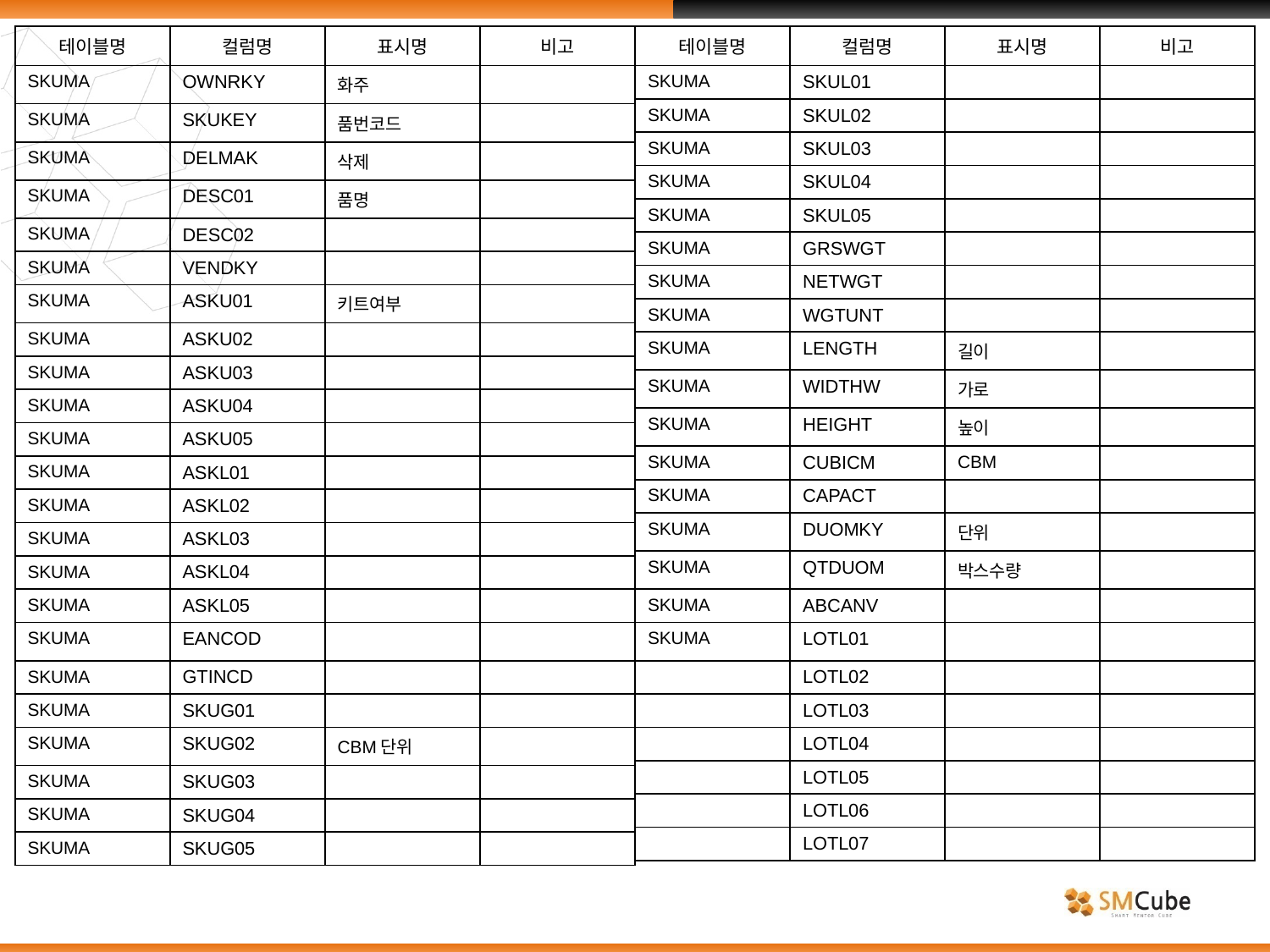

| 테이블명 | 컬럼명 | 표시명 | 비고 |
| --- | --- | --- | --- |
| SKUMA | OWNRKY | 화주 |  |
| SKUMA | SKUKEY | 품번코드 |  |
| SKUMA | DELMAK | 삭제 |  |
| SKUMA | DESC01 | 품명 |  |
| SKUMA | DESC02 |  |  |
| SKUMA | VENDKY |  |  |
| SKUMA | ASKU01 | 키트여부 |  |
| SKUMA | ASKU02 |  |  |
| SKUMA | ASKU03 |  |  |
| SKUMA | ASKU04 |  |  |
| SKUMA | ASKU05 |  |  |
| SKUMA | ASKL01 |  |  |
| SKUMA | ASKL02 |  |  |
| SKUMA | ASKL03 |  |  |
| SKUMA | ASKL04 |  |  |
| SKUMA | ASKL05 |  |  |
| SKUMA | EANCOD |  |  |
| SKUMA | GTINCD |  |  |
| SKUMA | SKUG01 |  |  |
| SKUMA | SKUG02 | CBM단위 |  |
| SKUMA | SKUG03 |  |  |
| SKUMA | SKUG04 |  |  |
| SKUMA | SKUG05 |  |  |
| 테이블명 | 컬럼명 | 표시명 | 비고 |
| --- | --- | --- | --- |
| SKUMA | SKUL01 |  |  |
| SKUMA | SKUL02 |  |  |
| SKUMA | SKUL03 |  |  |
| SKUMA | SKUL04 |  |  |
| SKUMA | SKUL05 |  |  |
| SKUMA | GRSWGT |  |  |
| SKUMA | NETWGT |  |  |
| SKUMA | WGTUNT |  |  |
| SKUMA | LENGTH | 길이 |  |
| SKUMA | WIDTHW | 가로 |  |
| SKUMA | HEIGHT | 높이 |  |
| SKUMA | CUBICM | CBM |  |
| SKUMA | CAPACT |  |  |
| SKUMA | DUOMKY | 단위 |  |
| SKUMA | QTDUOM | 박스수량 |  |
| SKUMA | ABCANV |  |  |
| SKUMA | LOTL01 |  |  |
|  | LOTL02 |  |  |
|  | LOTL03 |  |  |
|  | LOTL04 |  |  |
|  | LOTL05 |  |  |
|  | LOTL06 |  |  |
|  | LOTL07 |  |  |